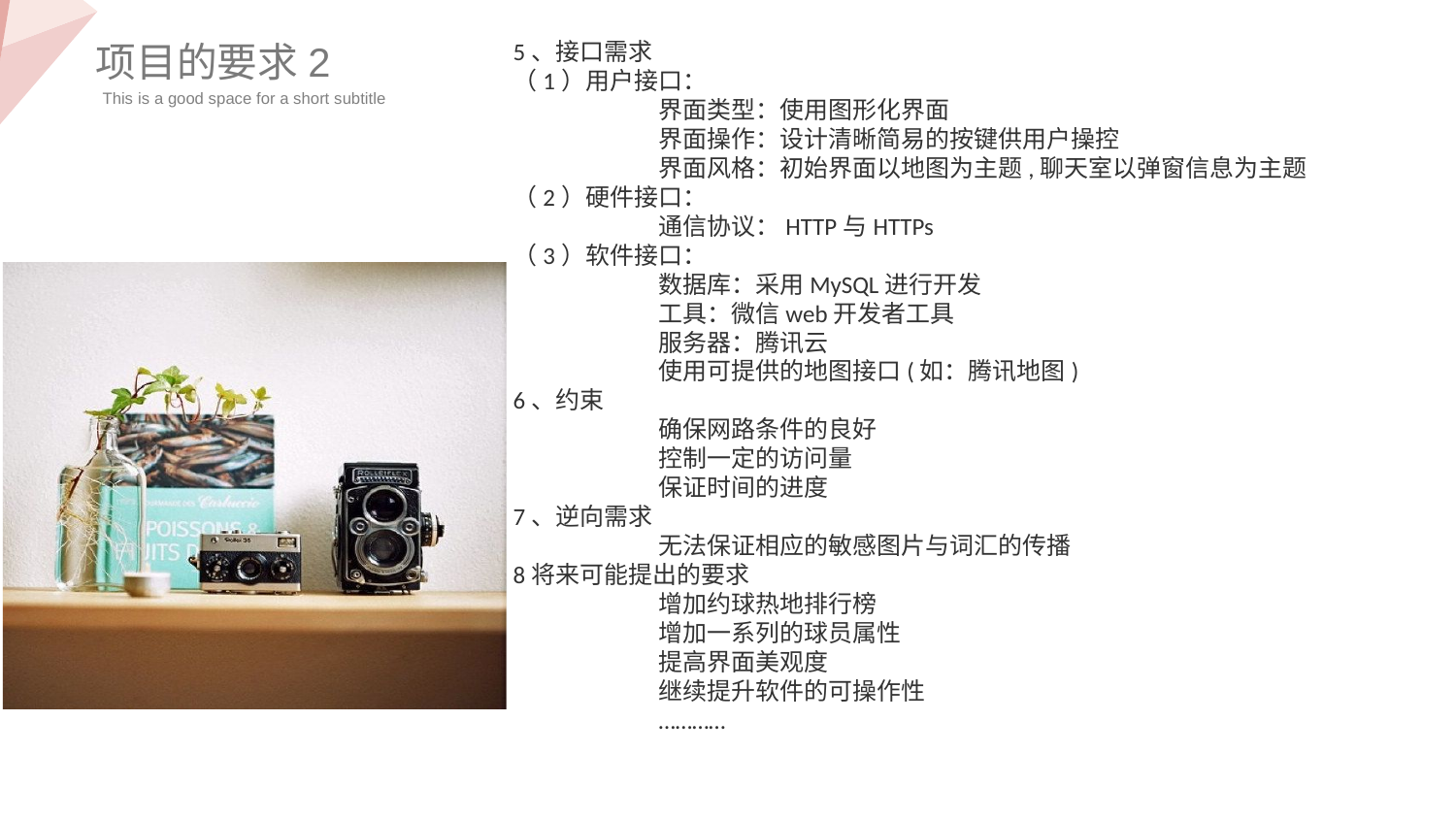

项目的要求2
5、接口需求
（1）用户接口：
	界面类型：使用图形化界面
	界面操作：设计清晰简易的按键供用户操控
	界面风格：初始界面以地图为主题,聊天室以弹窗信息为主题
（2）硬件接口：
	通信协议：HTTP与HTTPs
（3）软件接口：
	数据库：采用MySQL进行开发
	工具：微信web开发者工具
	服务器：腾讯云
	使用可提供的地图接口(如：腾讯地图)
6、约束
	确保网路条件的良好
	控制一定的访问量
	保证时间的进度
7、逆向需求
	无法保证相应的敏感图片与词汇的传播
8将来可能提出的要求
	增加约球热地排行榜
	增加一系列的球员属性
	提高界面美观度
	继续提升软件的可操作性
	…………

This is a good space for a short subtitle